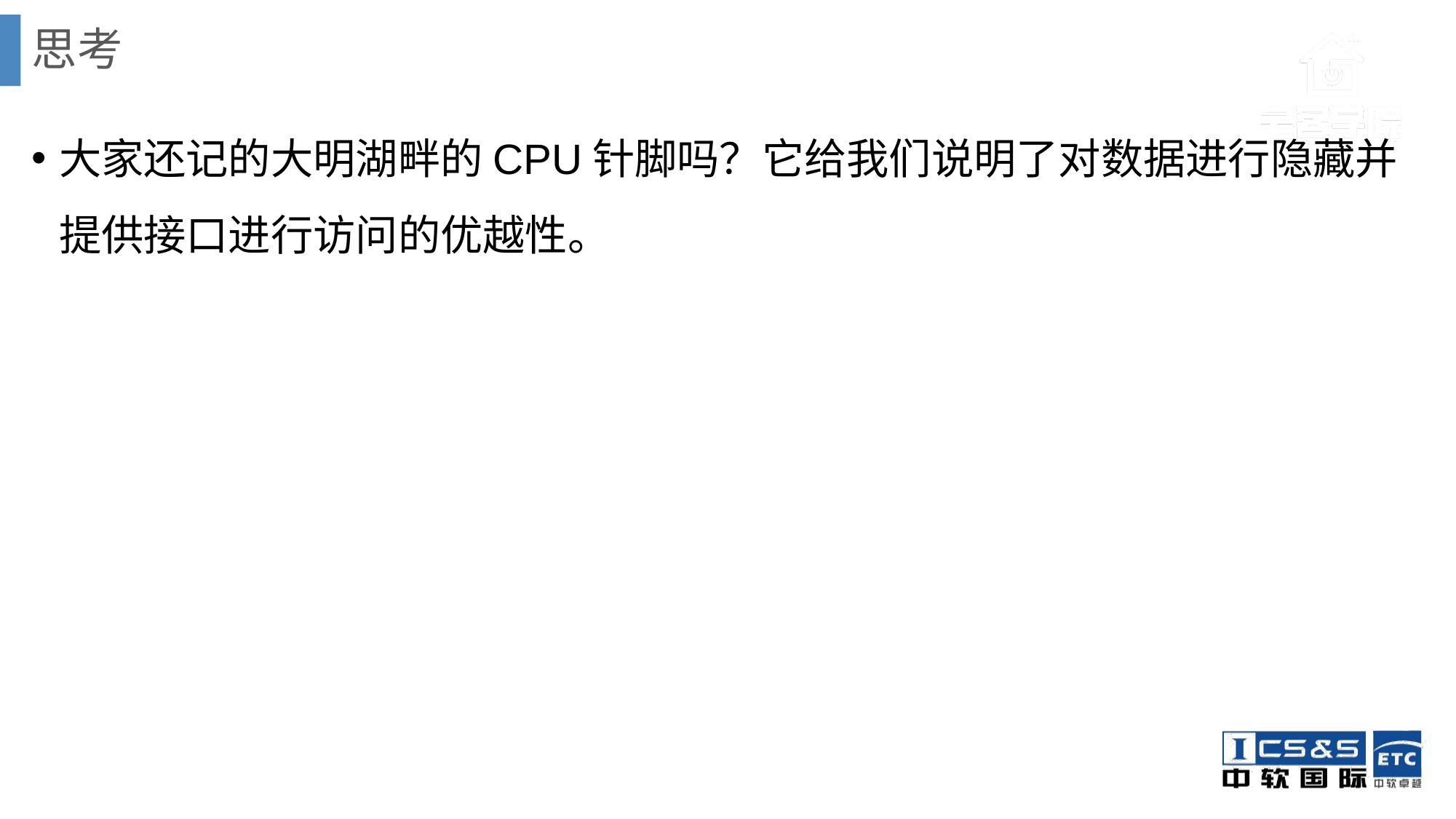

# 思考
大家还记的大明湖畔的CPU针脚吗？它给我们说明了对数据进行隐藏并提供接口进行访问的优越性。